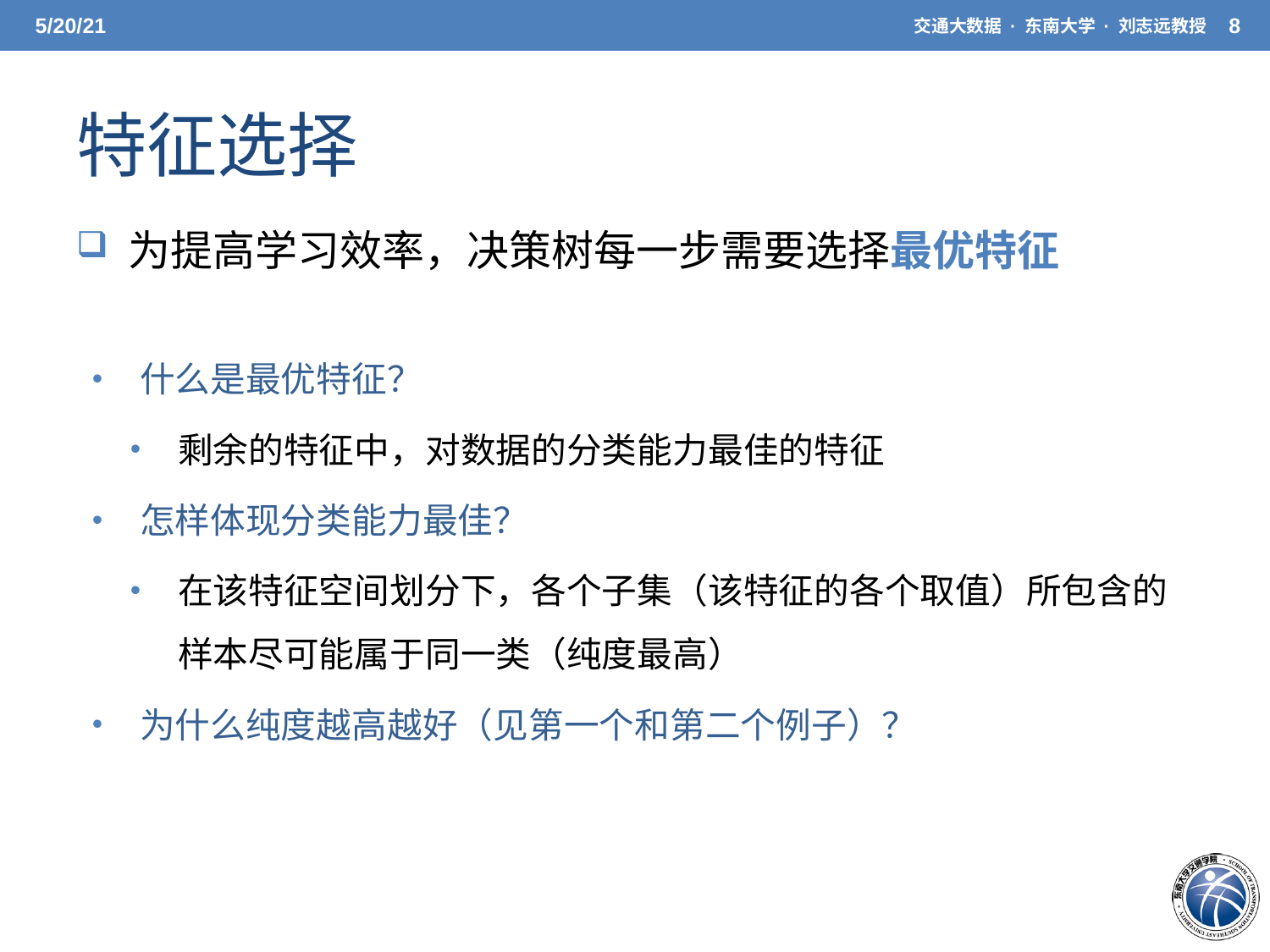

5/20/21
交通大数据 · 东南大学 · 刘志远教授
8
# 特征选择
 为提高学习效率，决策树每一步需要选择最优特征
什么是最优特征？
剩余的特征中，对数据的分类能力最佳的特征
怎样体现分类能力最佳？
在该特征空间划分下，各个子集（该特征的各个取值）所包含的样本尽可能属于同一类（纯度最高）
为什么纯度越高越好（见第一个和第二个例子）？